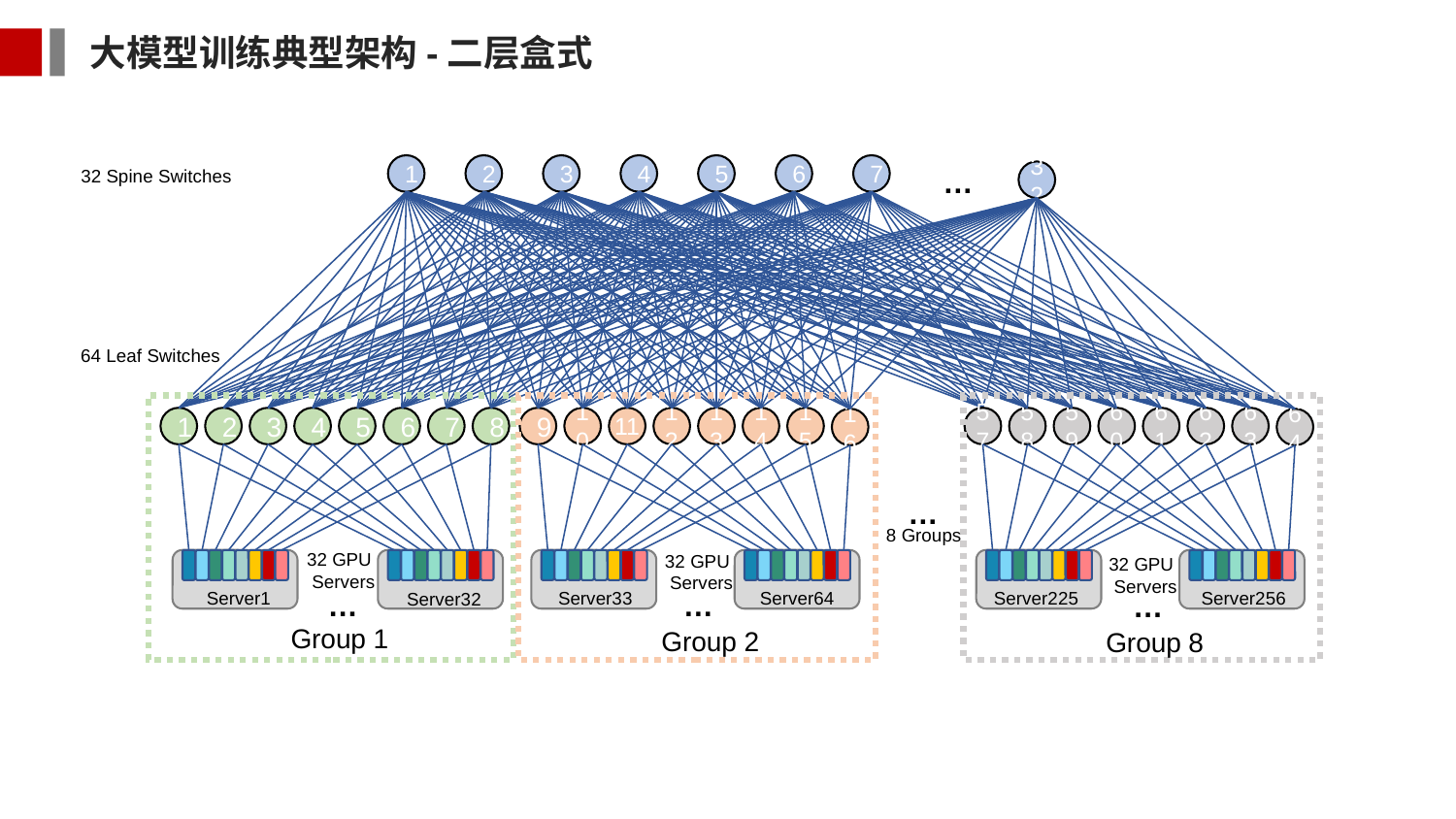

大模型训练典型架构-二层盒式
1
2
3
4
5
6
7
…
32 Spine Switches
32
64 Leaf Switches

1
2
3
4
5
6
7
8
9
10
11
12
13
14
15
57
58
59
60
61
62
63
16
64
…
8 Groups
32 GPU
 Servers
32 GPU
 Servers
32 GPU
 Servers

…
…
…
Server1
Server33
Server64
Server225
Server256
Server32
Group 1
Group 2
Group 8